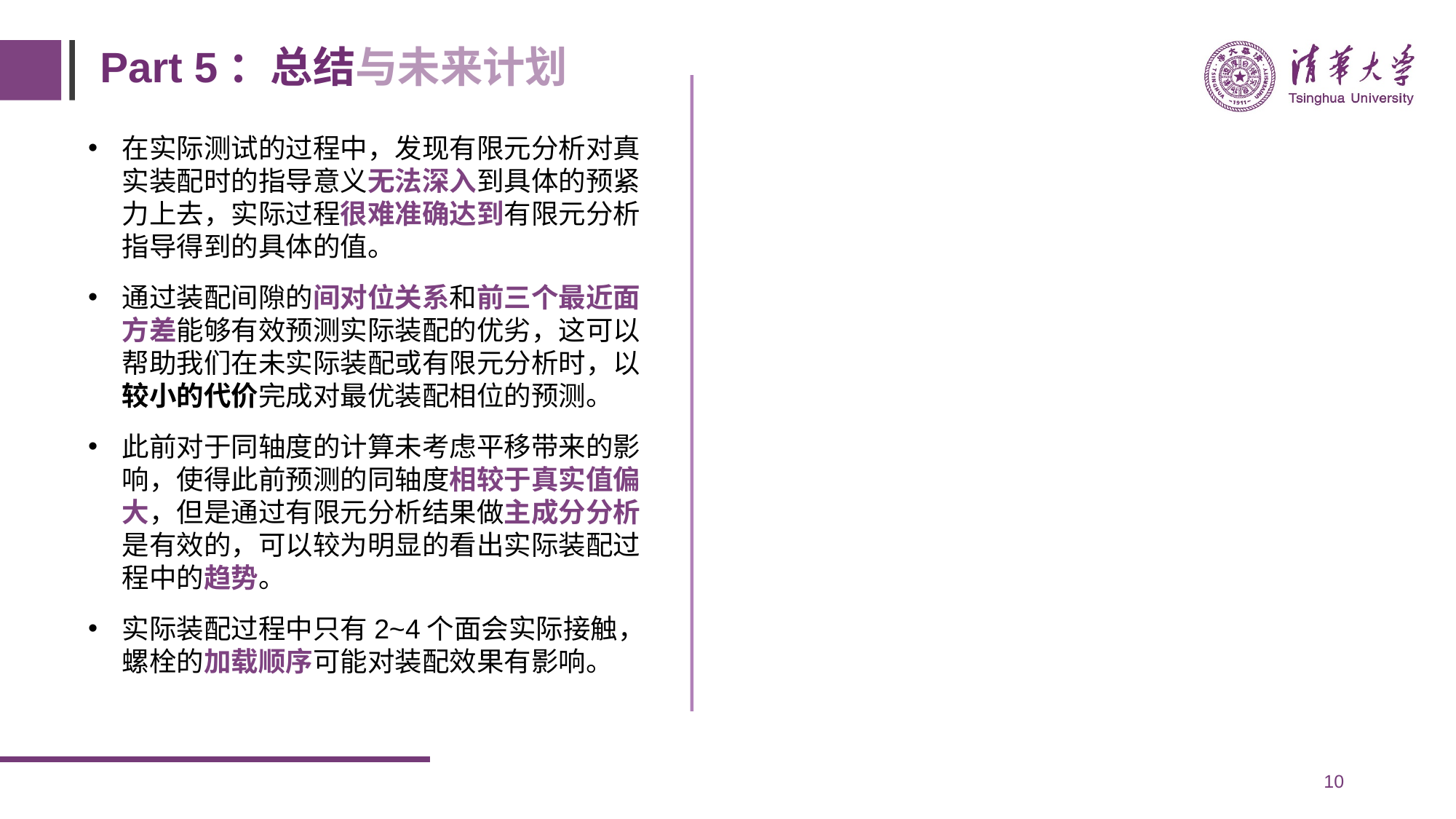

# Part 5：总结与未来计划
在实际测试的过程中，发现有限元分析对真实装配时的指导意义无法深入到具体的预紧力上去，实际过程很难准确达到有限元分析指导得到的具体的值。
通过装配间隙的间对位关系和前三个最近面方差能够有效预测实际装配的优劣，这可以帮助我们在未实际装配或有限元分析时，以较小的代价完成对最优装配相位的预测。
此前对于同轴度的计算未考虑平移带来的影响，使得此前预测的同轴度相较于真实值偏大，但是通过有限元分析结果做主成分分析是有效的，可以较为明显的看出实际装配过程中的趋势。
实际装配过程中只有2~4个面会实际接触，螺栓的加载顺序可能对装配效果有影响。